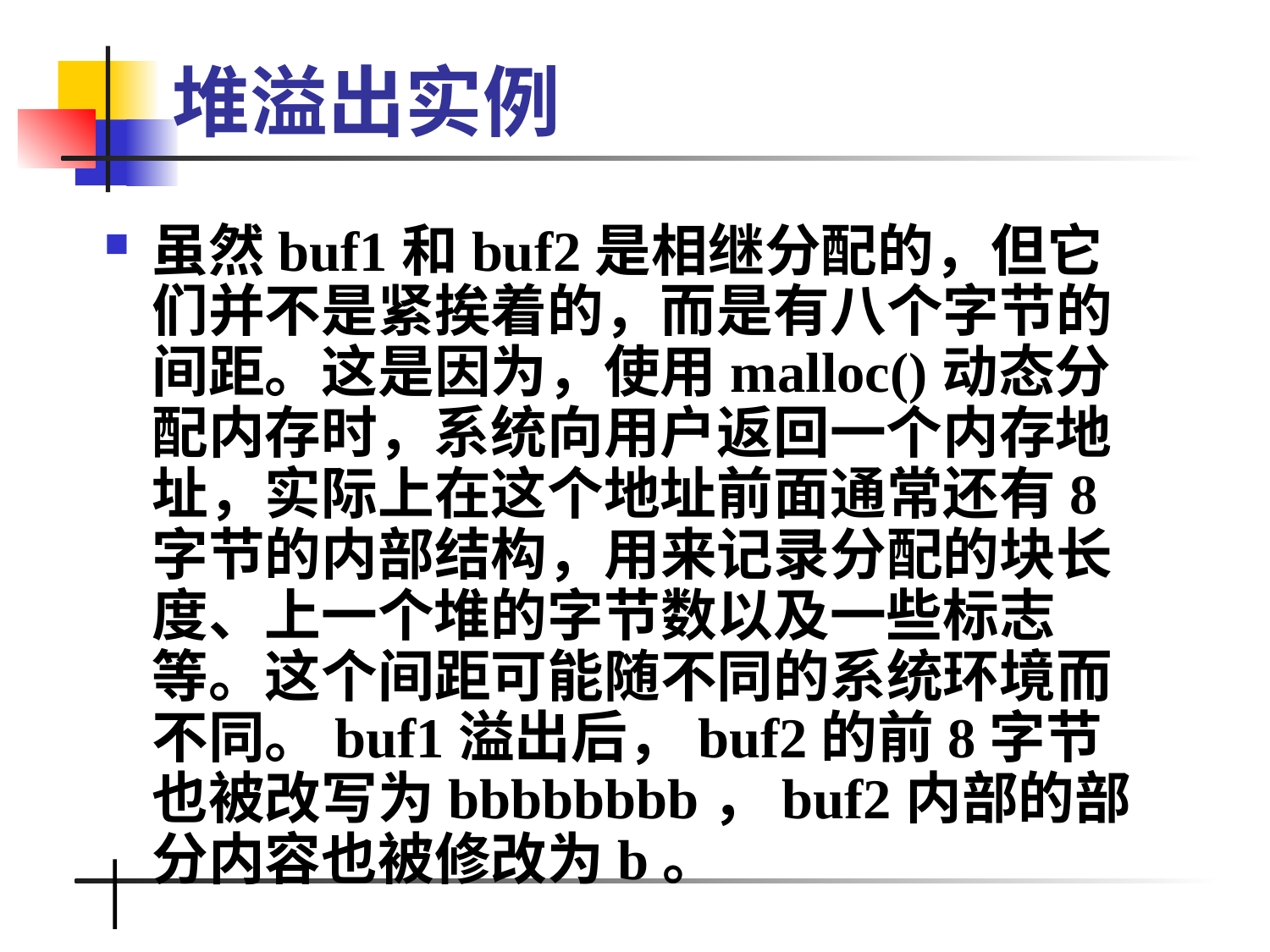

# 堆溢出实例
虽然buf1和buf2是相继分配的，但它们并不是紧挨着的，而是有八个字节的间距。这是因为，使用malloc()动态分配内存时，系统向用户返回一个内存地址，实际上在这个地址前面通常还有8字节的内部结构，用来记录分配的块长度、上一个堆的字节数以及一些标志等。这个间距可能随不同的系统环境而不同。buf1溢出后，buf2的前8字节也被改写为bbbbbbbb，buf2内部的部分内容也被修改为b。